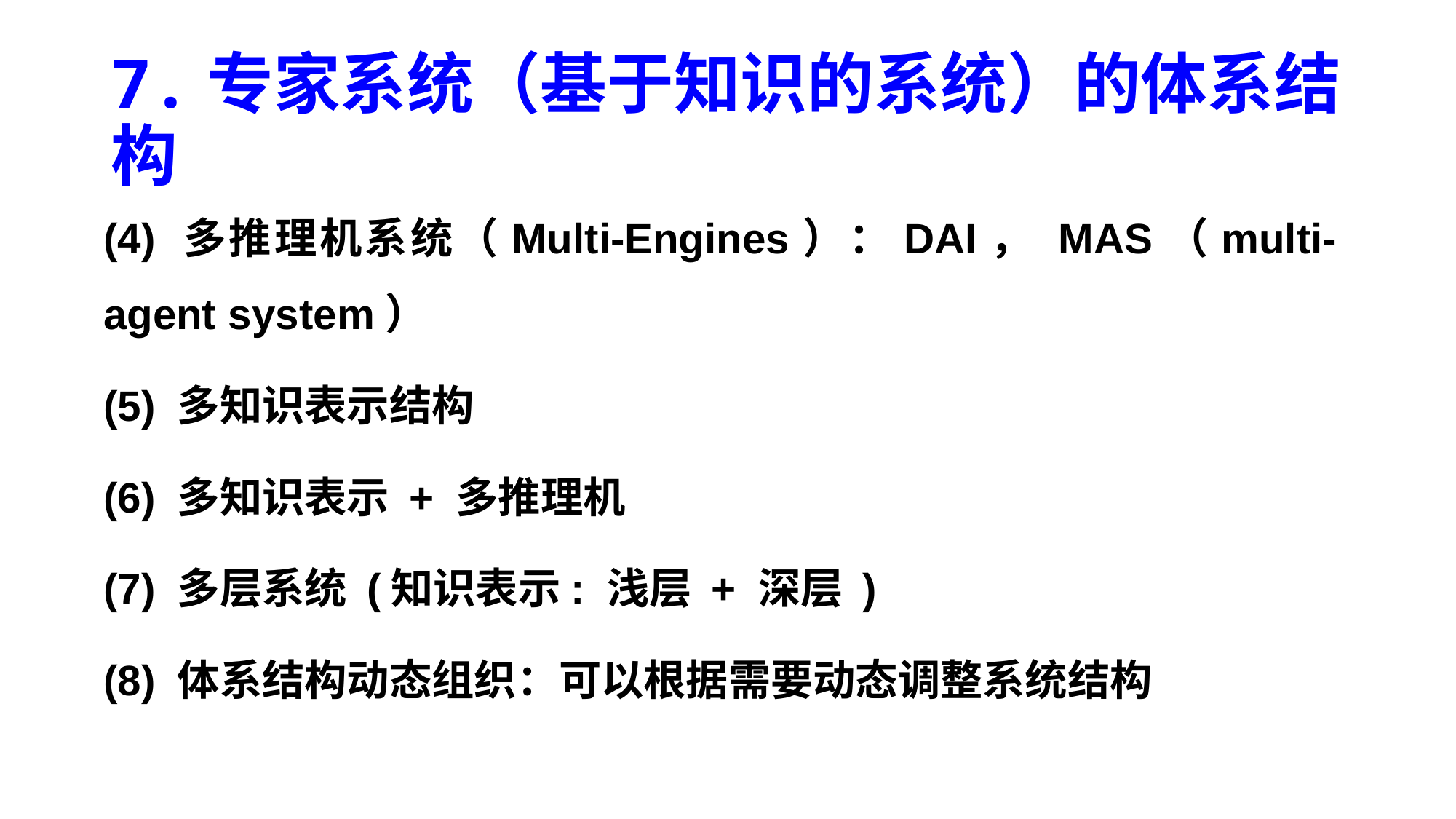

# 7.专家系统（基于知识的系统）的体系结构

(4) 多推理机系统（Multi-Engines）：DAI， MAS（multi-agent system）
(5) 多知识表示结构
(6) 多知识表示 + 多推理机
(7) 多层系统 (知识表示: 浅层 + 深层 )
(8) 体系结构动态组织：可以根据需要动态调整系统结构